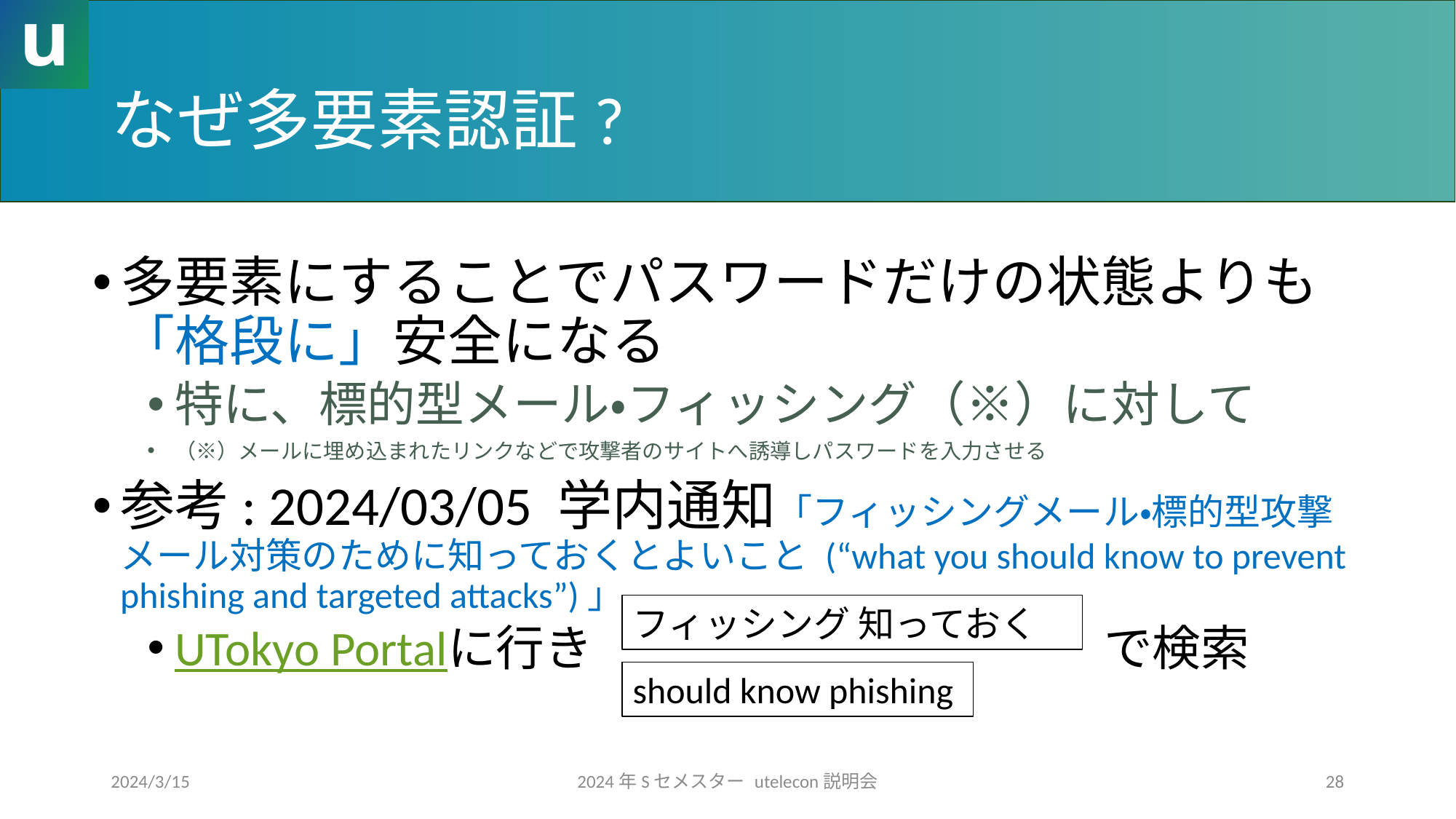

# なぜ多要素認証?
多要素にすることでパスワードだけの状態よりも「格段に」安全になる
特に、標的型メール・フィッシング（※）に対して
（※）メールに埋め込まれたリンクなどで攻撃者のサイトへ誘導しパスワードを入力させる
参考: 2024/03/05 学内通知「フィッシングメール・標的型攻撃メール対策のために知っておくとよいこと (“what you should know to prevent phishing and targeted attacks”)」
UTokyo Portalに行き                                               で検索

フィッシング 知っておく
should know phishing
2024/3/15
2024年Sセメスター utelecon説明会
28